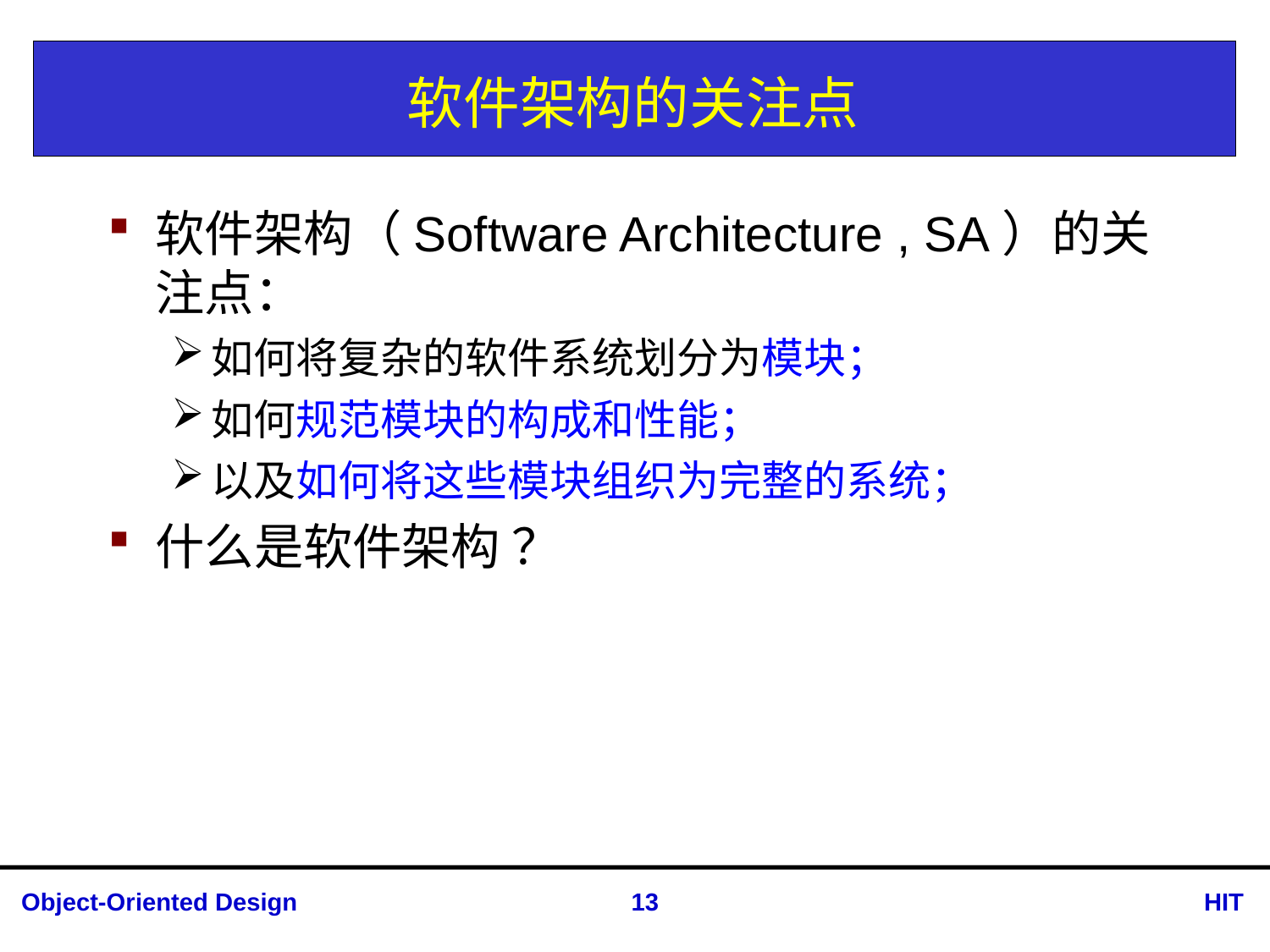

# 软件架构的关注点
软件架构（Software Architecture , SA）的关注点：
如何将复杂的软件系统划分为模块；
如何规范模块的构成和性能；
以及如何将这些模块组织为完整的系统；
什么是软件架构 ？